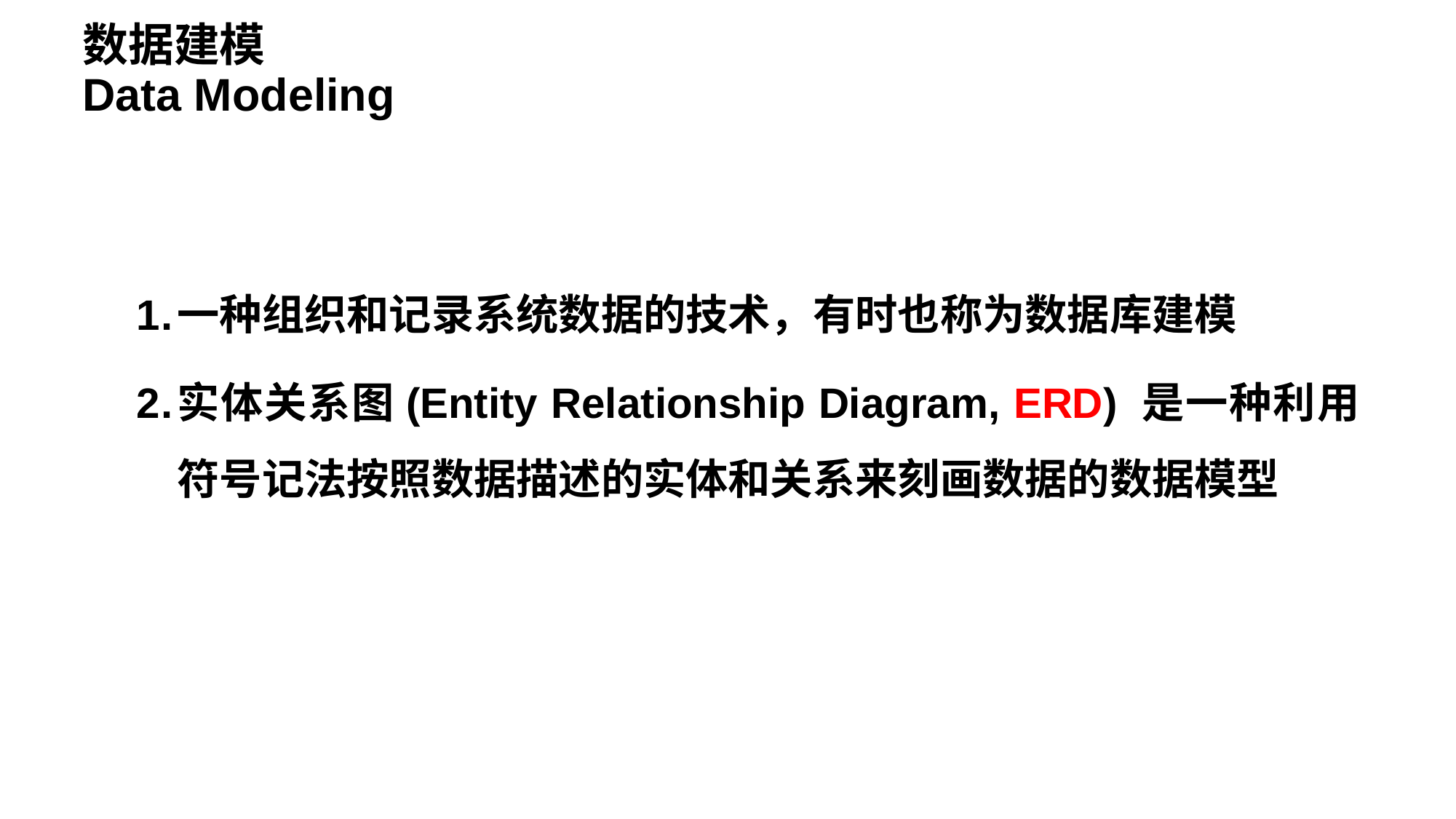

数据建模
Data Modeling

一种组织和记录系统数据的技术，有时也称为数据库建模
实体关系图(Entity Relationship Diagram, ERD) 是一种利用 符号记法按照数据描述的实体和关系来刻画数据的数据模型